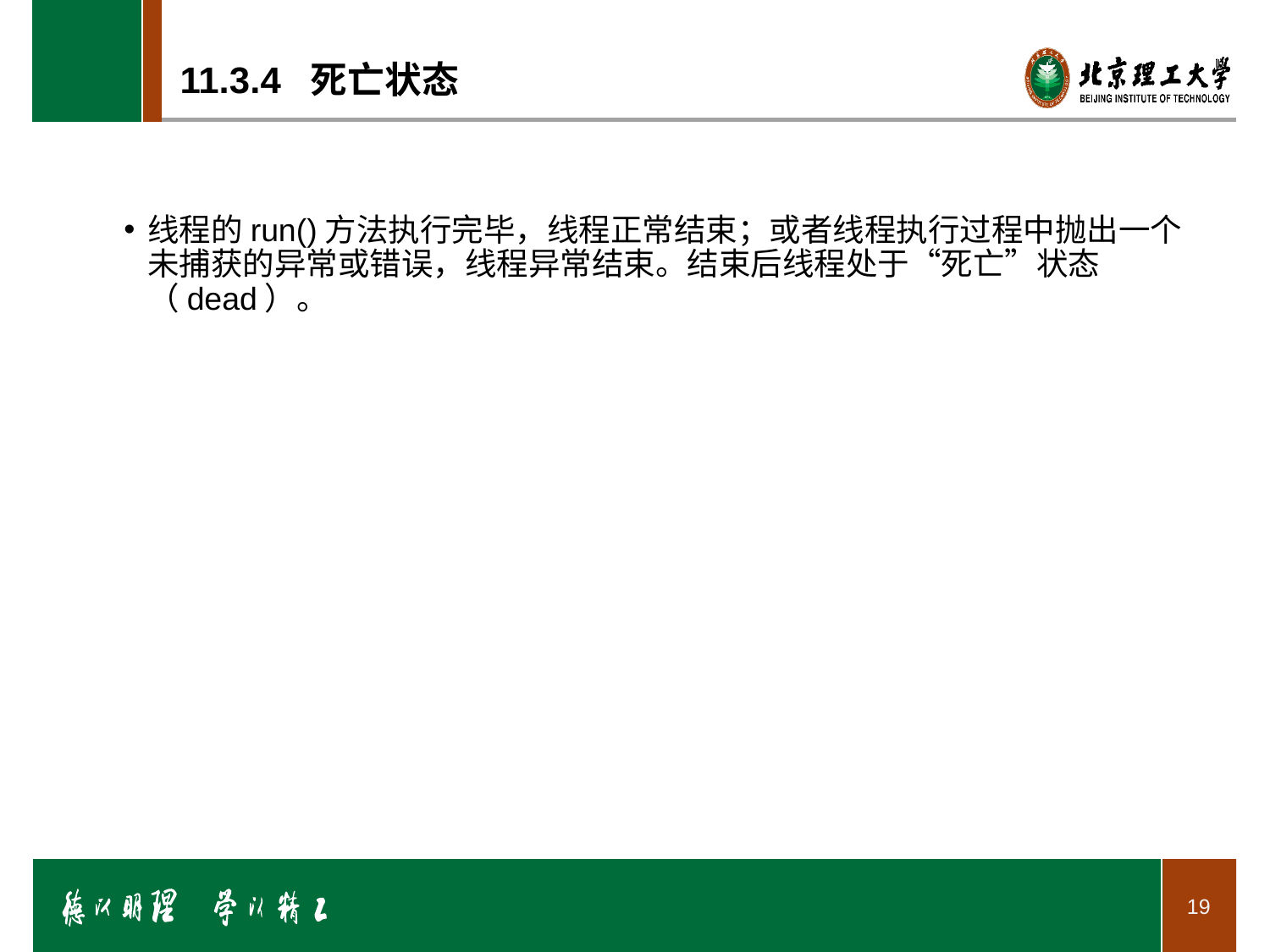

# 11.3.4  死亡状态
线程的run()方法执行完毕，线程正常结束；或者线程执行过程中抛出一个未捕获的异常或错误，线程异常结束。结束后线程处于“死亡”状态（dead）。